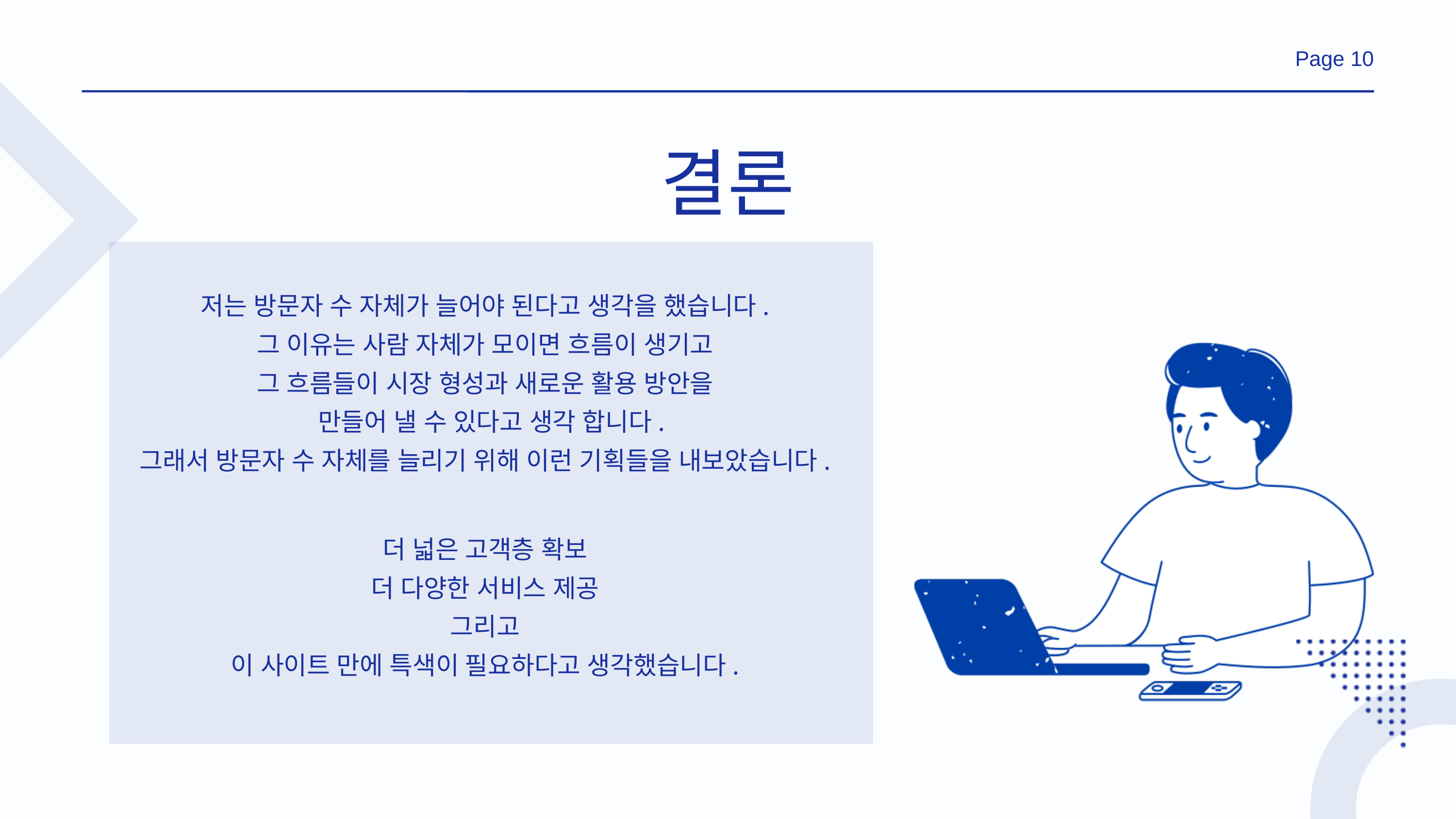

Page 10

결론

저는 방문자 수 자체가 늘어야 된다고 생각을 했습니다.
그 이유는 사람 자체가 모이면 흐름이 생기고
그 흐름들이 시장 형성과 새로운 활용 방안을
 만들어 낼 수 있다고 생각 합니다.
그래서 방문자 수 자체를 늘리기 위해 이런 기획들을 내보았습니다.

더 넓은 고객층 확보
더 다양한 서비스 제공
그리고
이 사이트 만에 특색이 필요하다고 생각했습니다.